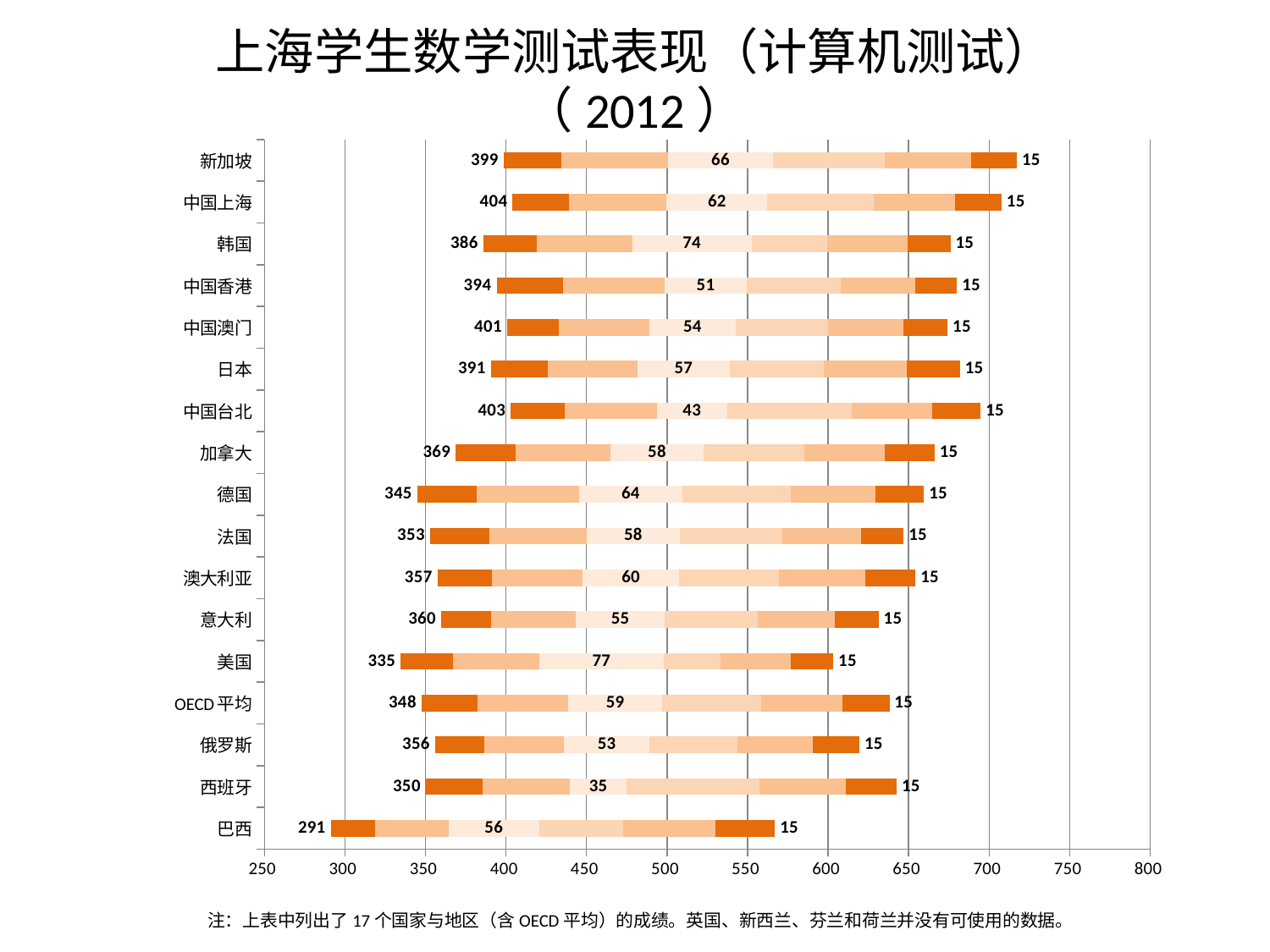

# 上海学生数学测试表现（计算机测试） （2012）

### Chart

| Category | 5th | 10th | 25th | 50th | 75th | 90th | 95th | 空行 |
|---|---|---|---|---|---|---|---|---|
| 巴西 | 291.34602 | 27.418579999999956 | 45.48996 | 56.490320075483154 | 52.24933992451687 | 57.17404000000005 | 36.92161999999996 | 15.0 |
| 西班牙 | 350.2336999999999 | 35.36374000000001 | 54.058240000000005 | 35.4247491406346 | 82.50641085936542 | 53.435139999999954 | 31.62483999999995 | 15.0 |
| 俄罗斯 | 355.99784 | 30.690100000000033 | 49.38466 | 53.0739076236491 | 54.41947237635094 | 46.892059999999915 | 28.97644000000002 | 15.0 |
| OECD平均 | 347.6056191304348 | 34.530632173913034 | 56.456036521739165 | 58.56339493968687 | 61.35912592987842 | 50.549655652173655 | 29.023892173913282 | 15.0 |
| 美国 | 334.65495999999996 | 32.247960000000035 | 53.74670000000003 | 77.37954230452162 | 35.41063769547826 | 43.308919999999965 | 26.48386000000005 | 15.0 |
| 意大利 | 359.7367199999997 | 31.15750000000003 | 52.500400000000006 | 55.360955875925775 | 57.5849841240742 | 47.982560000000035 | 27.107020000000034 | 15.0 |
| 澳大利亚 | 357.3999 | 33.961659999999995 | 56.083500000000015 | 60.254237443309634 | 61.88318255669034 | 53.43512000000001 | 31.313279999999963 | 15.0 |
| 法国 | 352.88206 | 36.765859999999996 | 60.289800000000014 | 58.120967027322756 | 63.54905297267726 | 48.76145999999996 | 26.63967999999999 | 15.0 |
| 德国 | 344.9369199999997 | 36.921620000000004 | 63.717079999999996 | 63.798726394004476 | 67.21857360599552 | 52.656180000000056 | 30.378580000000056 | 15.0 |
| 加拿大 | 368.77242 | 37.23318000000001 | 58.7319 | 58.10672730416144 | 62.161252695838584 | 50.31935999999996 | 30.84591999999997 | 15.0 |
| 中国台北 | 403.0456600000001 | 33.65008 | 57.174040000000005 | 43.38630692438835 | 77.3489930756117 | 50.00777999999991 | 30.22278000000005 | 15.0 |
| 日本 | 390.58263999999986 | 35.519560000000006 | 55.61614000000003 | 57.29284131767736 | 58.4572986823226 | 51.25403999999992 | 33.18276000000015 | 15.0 |
| 中国澳门 | 400.70884 | 32.09224000000001 | 56.083479999999994 | 54.01164130312968 | 57.220658696870274 | 46.58044000000005 | 27.57439999999997 | 15.0 |
| 中国香港 | 394.16573999999986 | 41.283680000000054 | 63.09398000000001 | 51.093414998107754 | 58.425185001892245 | 45.801559999999995 | 26.17225999999993 | 15.0 |
| 韩国 | 385.90902 | 33.18274000000003 | 59.199239999999996 | 74.29104326914057 | 47.06743673085954 | 49.54041999999994 | 26.79542000000003 | 15.0 |
| 中国上海 | 404.13615999999973 | 35.05218000000008 | 60.60133999999996 | 62.47050618445976 | 65.89843381554019 | 50.63092000000006 | 28.976459999999967 | 15.0 |
| 新加坡 | 398.5278 | 35.831140000000005 | 66.0539 | 65.61030048252113 | 69.30167951747873 | 53.27932000000011 | 28.66491999999993 | 15.0 |
注：上表中列出了17个国家与地区（含OECD平均）的成绩。英国、新西兰、芬兰和荷兰并没有可使用的数据。